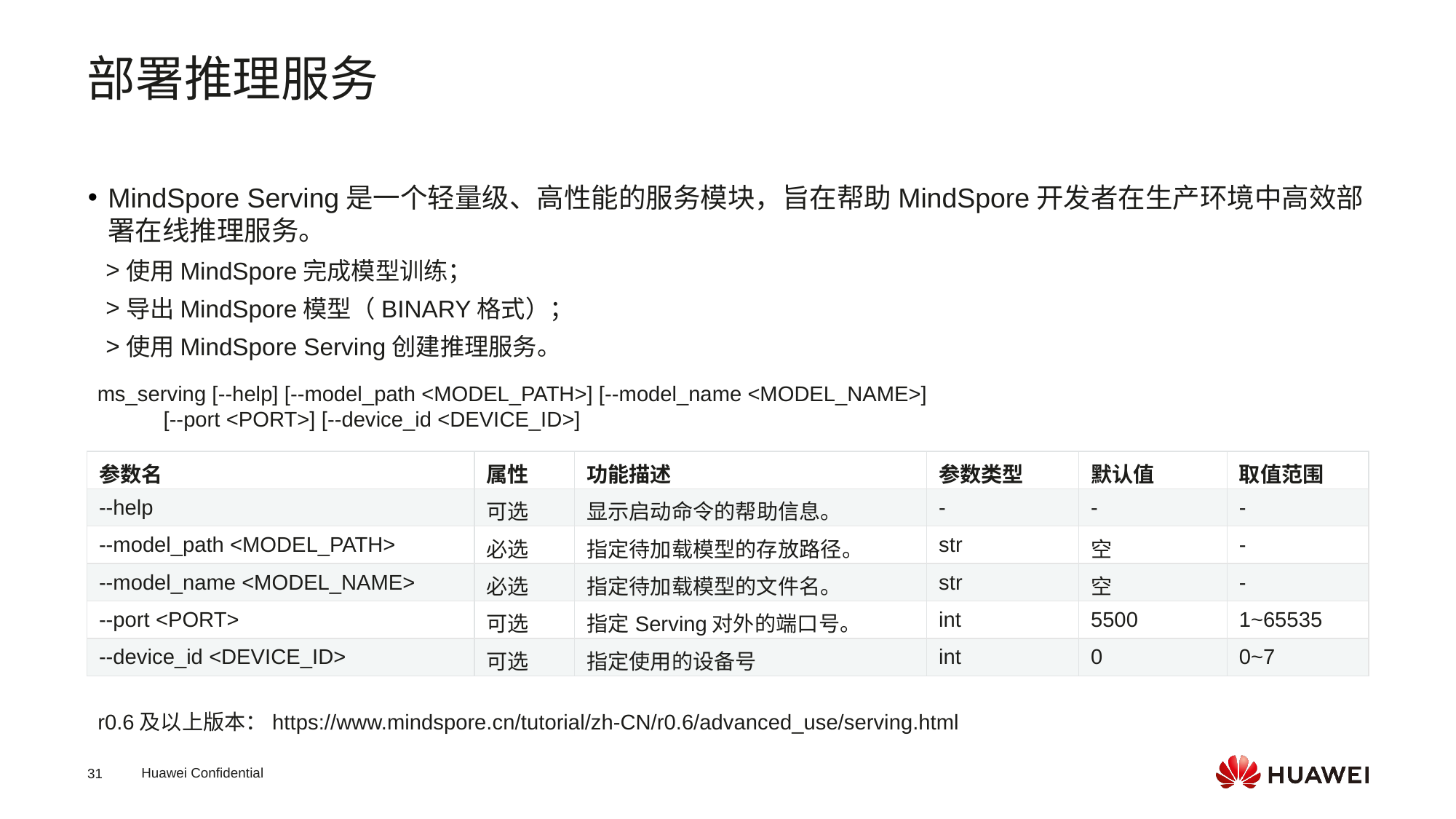

部署推理服务
MindSpore Serving是一个轻量级、高性能的服务模块，旨在帮助MindSpore开发者在生产环境中高效部署在线推理服务。
使用MindSpore完成模型训练；
导出MindSpore模型（BINARY格式）；
使用MindSpore Serving创建推理服务。
ms_serving [--help] [--model_path <MODEL_PATH>] [--model_name <MODEL_NAME>]
           [--port <PORT>] [--device_id <DEVICE_ID>]
| 参数名 | 属性 | 功能描述 | 参数类型 | 默认值 | 取值范围 |
| --- | --- | --- | --- | --- | --- |
| --help | 可选 | 显示启动命令的帮助信息。 | - | - | - |
| --model\_path <MODEL\_PATH> | 必选 | 指定待加载模型的存放路径。 | str | 空 | - |
| --model\_name <MODEL\_NAME> | 必选 | 指定待加载模型的文件名。 | str | 空 | - |
| --port <PORT> | 可选 | 指定Serving对外的端口号。 | int | 5500 | 1~65535 |
| --device\_id <DEVICE\_ID> | 可选 | 指定使用的设备号 | int | 0 | 0~7 |
r0.6及以上版本：https://www.mindspore.cn/tutorial/zh-CN/r0.6/advanced_use/serving.html